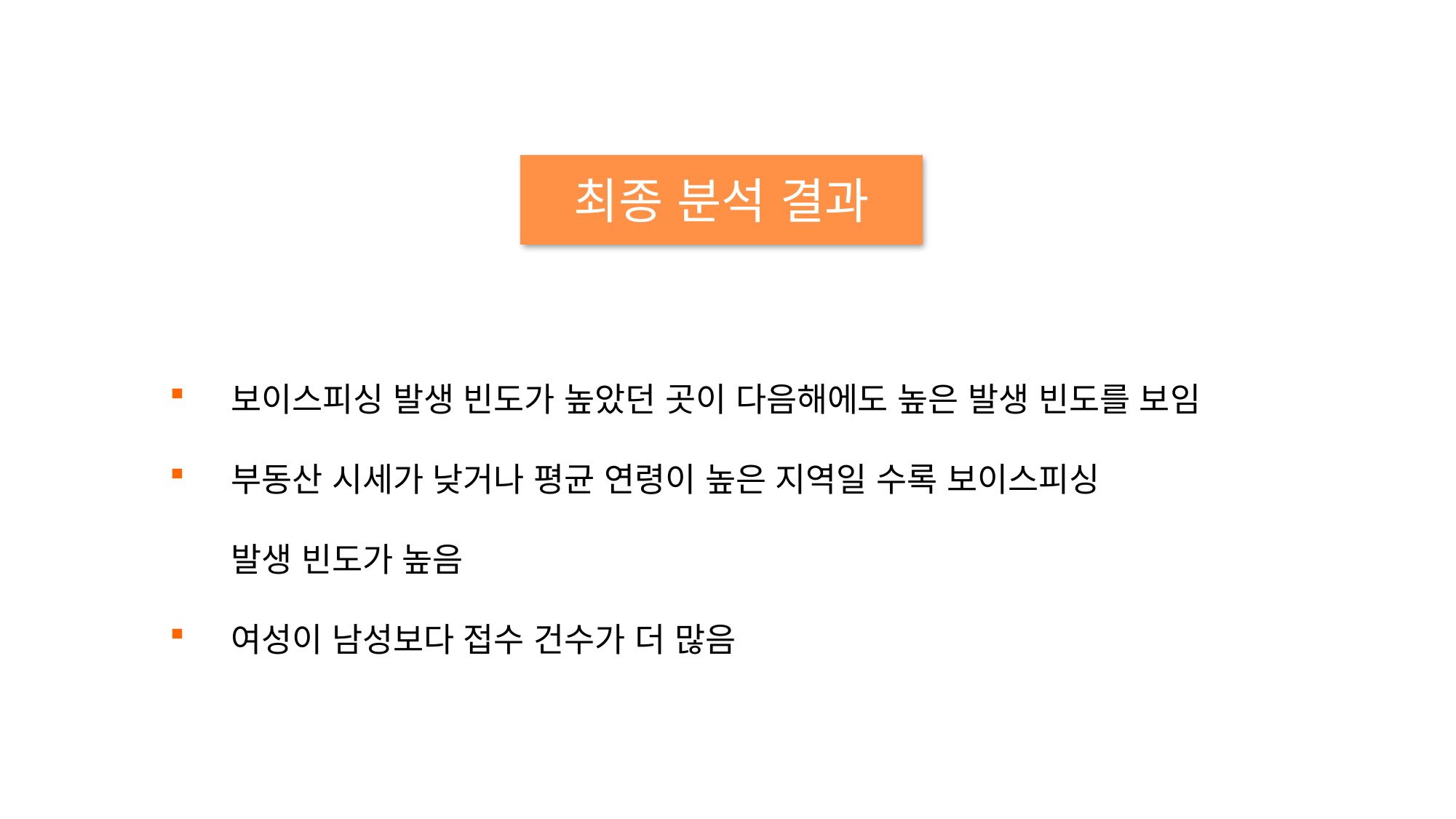

최종 분석 결과
보이스피싱 발생 빈도가 높았던 곳이 다음해에도 높은 발생 빈도를 보임
부동산 시세가 낮거나 평균 연령이 높은 지역일 수록 보이스피싱
발생 빈도가 높음
여성이 남성보다 접수 건수가 더 많음